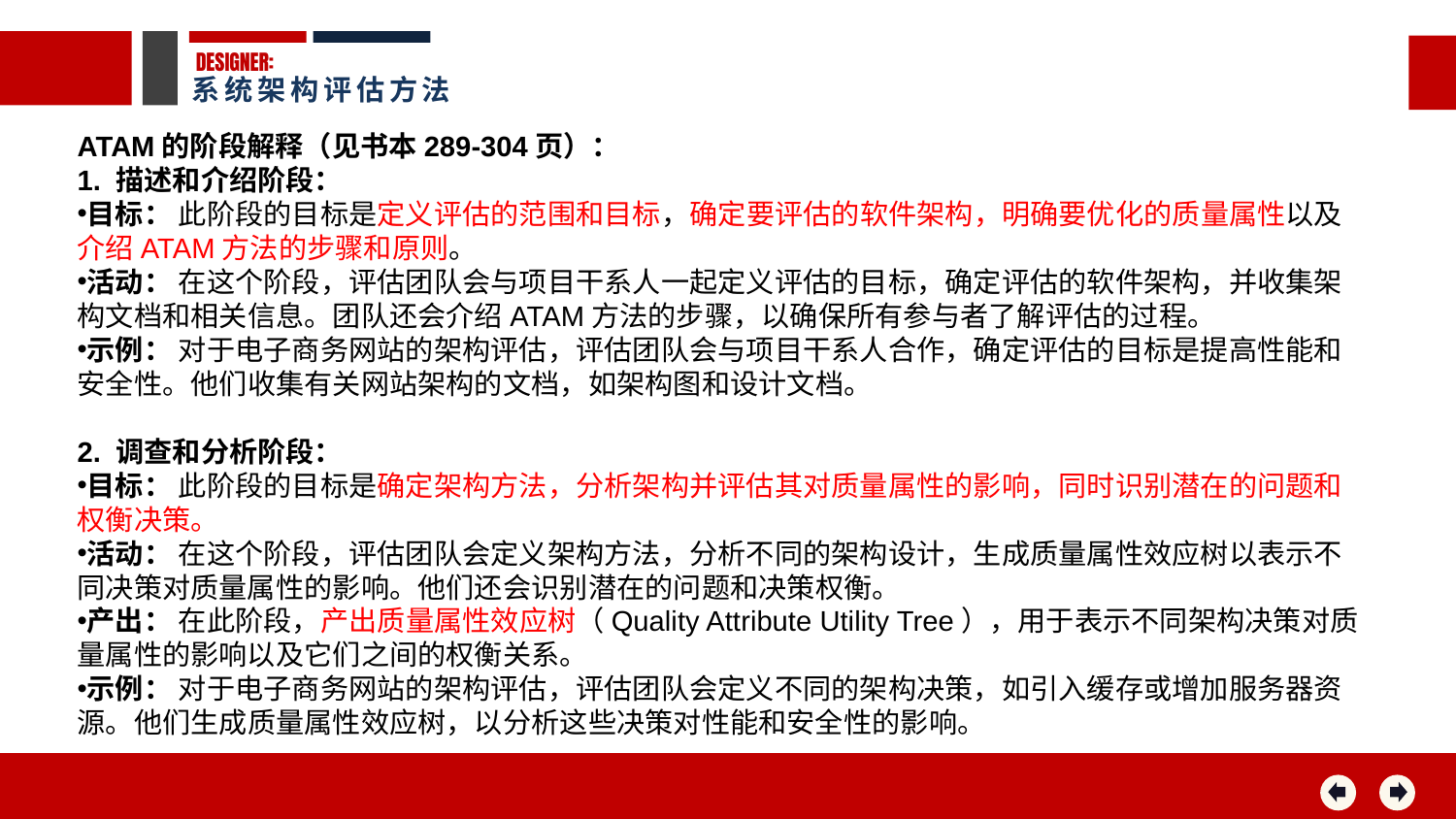

DESIGNER:
系统架构评估方法
ATAM的阶段解释（见书本289-304页）：
1. 描述和介绍阶段：
目标： 此阶段的目标是定义评估的范围和目标，确定要评估的软件架构，明确要优化的质量属性以及介绍ATAM方法的步骤和原则。
活动： 在这个阶段，评估团队会与项目干系人一起定义评估的目标，确定评估的软件架构，并收集架构文档和相关信息。团队还会介绍ATAM方法的步骤，以确保所有参与者了解评估的过程。
示例： 对于电子商务网站的架构评估，评估团队会与项目干系人合作，确定评估的目标是提高性能和安全性。他们收集有关网站架构的文档，如架构图和设计文档。

2. 调查和分析阶段：
目标： 此阶段的目标是确定架构方法，分析架构并评估其对质量属性的影响，同时识别潜在的问题和权衡决策。
活动： 在这个阶段，评估团队会定义架构方法，分析不同的架构设计，生成质量属性效应树以表示不同决策对质量属性的影响。他们还会识别潜在的问题和决策权衡。
产出： 在此阶段，产出质量属性效应树（Quality Attribute Utility Tree），用于表示不同架构决策对质量属性的影响以及它们之间的权衡关系。
示例： 对于电子商务网站的架构评估，评估团队会定义不同的架构决策，如引入缓存或增加服务器资源。他们生成质量属性效应树，以分析这些决策对性能和安全性的影响。